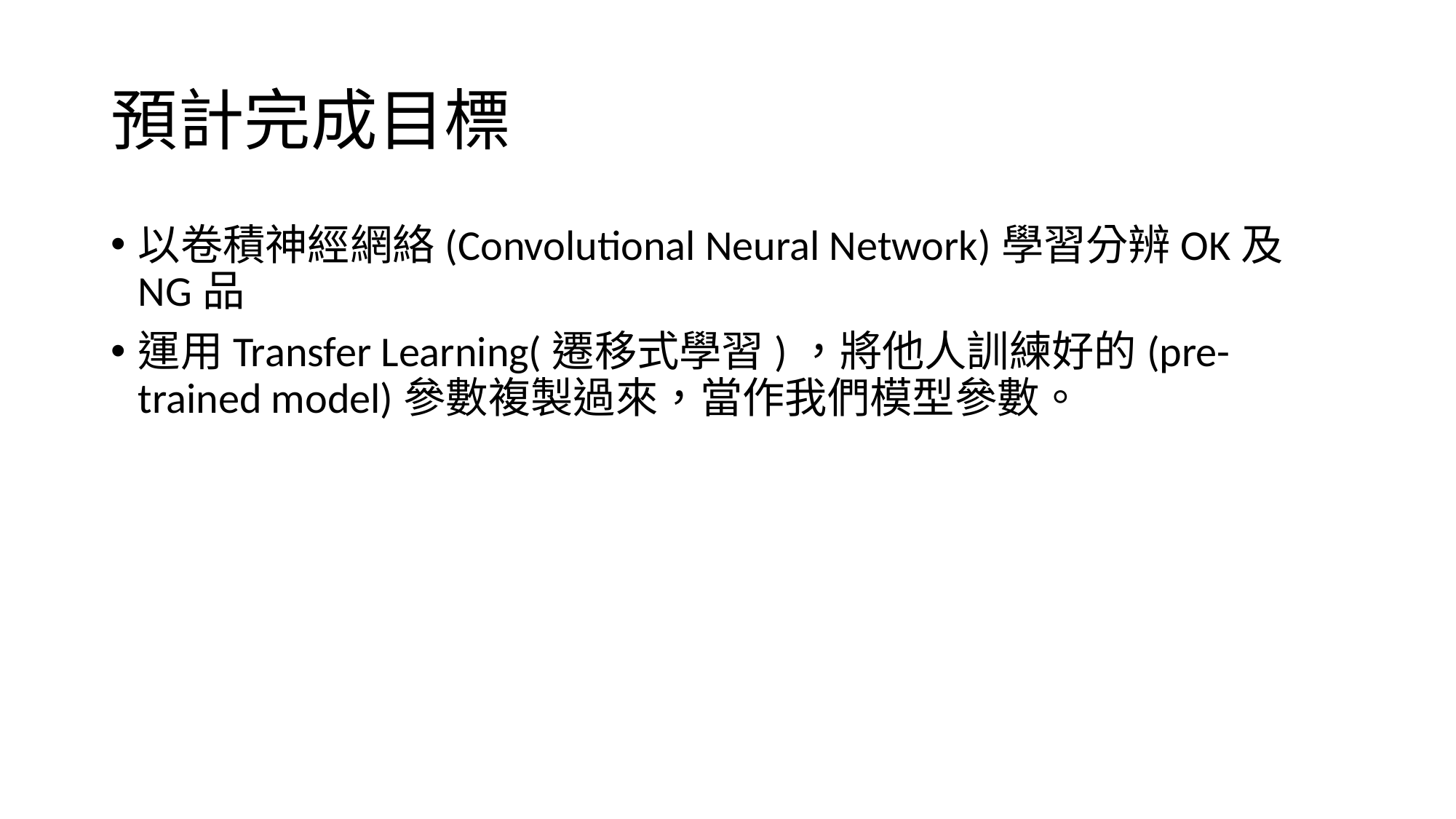

# 預計完成目標
以卷積神經網絡(Convolutional Neural Network)學習分辨OK及NG品
運用Transfer Learning(遷移式學習)，將他人訓練好的(pre-trained model)參數複製過來，當作我們模型參數。